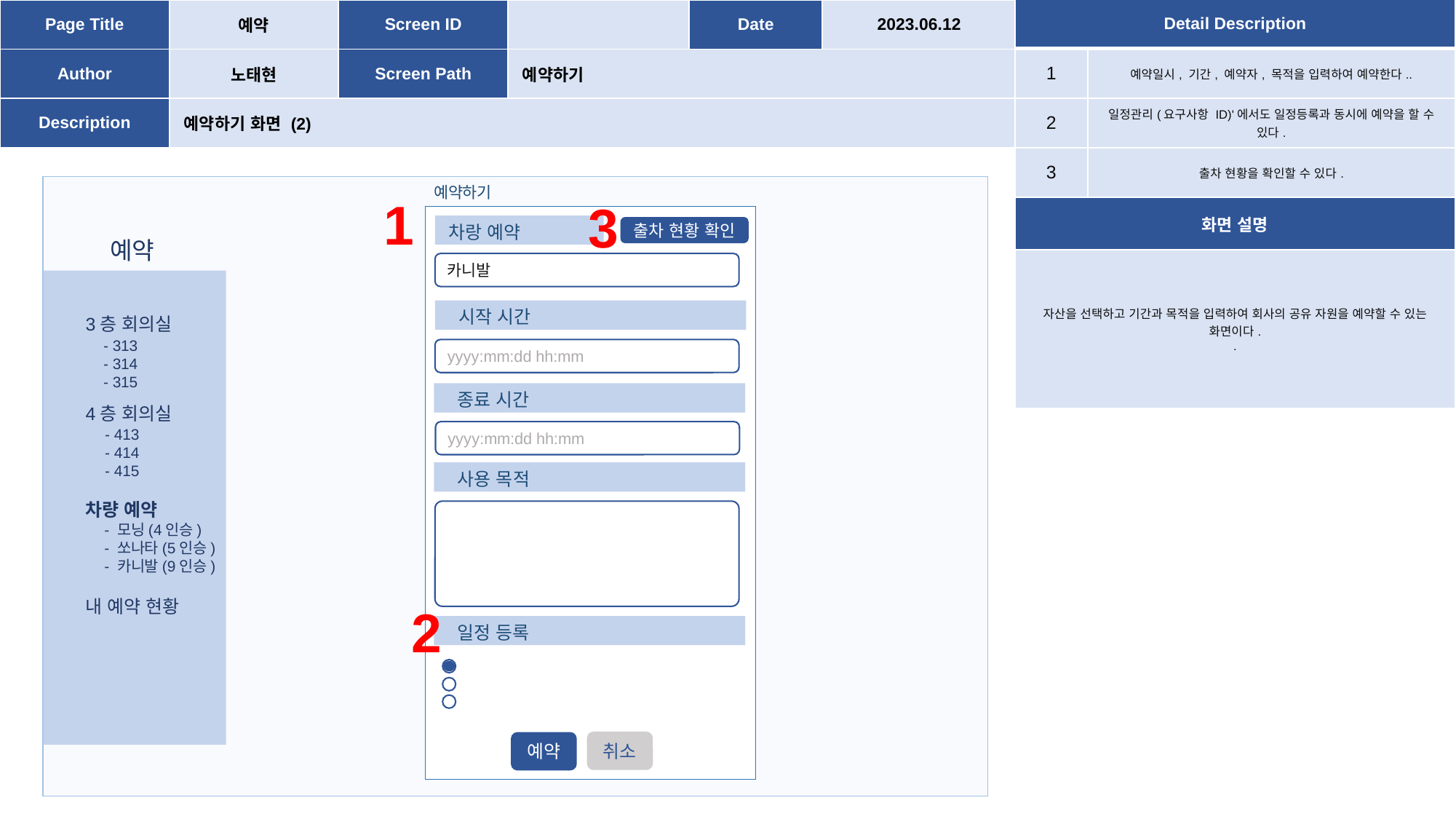

| Page Title | 예약 | Screen ID |  | Date | 2023.06.12 |
| --- | --- | --- | --- | --- | --- |
| Author | 노태현 | Screen Path | 예약하기 |  |  |
| Description | 예약하기 화면 (2) |  |  |  |  |
| Detail Description |  |
| --- | --- |
| 1 | 예약일시, 기간, 예약자, 목적을 입력하여 예약한다.. |
| 2 | 일정관리(요구사항 ID)'에서도 일정등록과 동시에 예약을 할 수 있다. |
| 3 | 출차 현황을 확인할 수 있다. |
| 화면 설명 |  |
| 자산을 선택하고 기간과 목적을 입력하여 회사의 공유 자원을 예약할 수 있는 화면이다. . |  |

예약하기

1
   차랑 예약

카니발
     시작 시간

yyyy:mm:dd hh:mm
     종료 시간

yyyy:mm:dd hh:mm
     사용 목적

2
     일정 등록

취소
예약
3
출차 현황 확인
예약

3층 회의실

4층 회의실

차량 예약

내 예약 현황
- 313
- 314
- 315

- 413
- 414
- 415

- 모닝(4인승)
- 쏘나타(5인승)
- 카니발(9인승)

없음
개인 일정
부서 일정